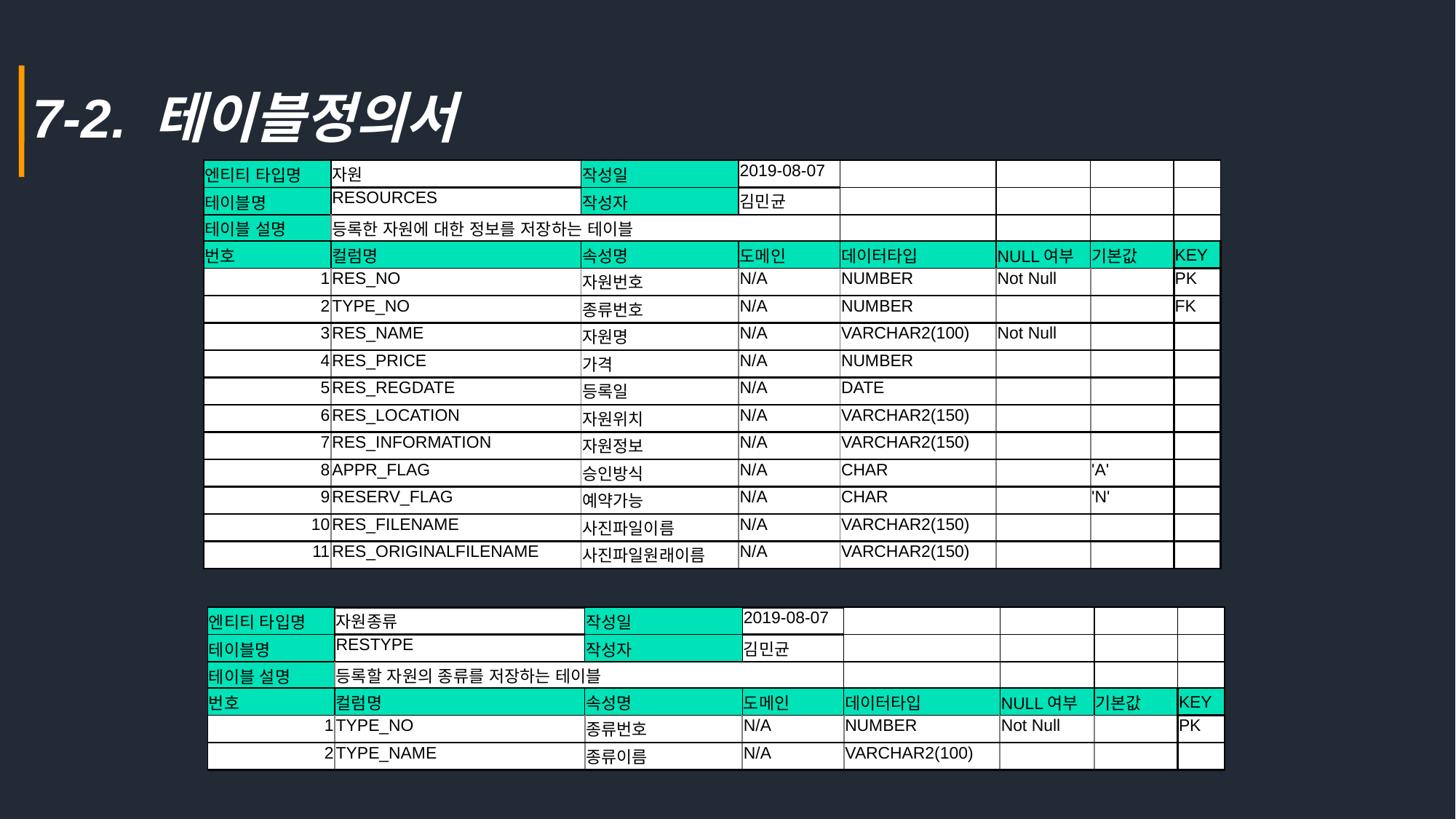

7-2. 테이블정의서

| 엔티티 타입명 | 자원 | 작성일 | 2019-08-07 |  |  |  |  |
| --- | --- | --- | --- | --- | --- | --- | --- |
| 테이블명 | RESOURCES | 작성자 | 김민균 |  |  |  |  |
| 테이블 설명 | 등록한 자원에 대한 정보를 저장하는 테이블 |  |  |  |  |  |  |
| 번호 | 컬럼명 | 속성명 | 도메인 | 데이터타입 | NULL여부 | 기본값 | KEY |
| 1 | RES\_NO | 자원번호 | N/A | NUMBER | Not Null |  | PK |
| 2 | TYPE\_NO | 종류번호 | N/A | NUMBER |  |  | FK |
| 3 | RES\_NAME | 자원명 | N/A | VARCHAR2(100) | Not Null |  |  |
| 4 | RES\_PRICE | 가격 | N/A | NUMBER |  |  |  |
| 5 | RES\_REGDATE | 등록일 | N/A | DATE |  |  |  |
| 6 | RES\_LOCATION | 자원위치 | N/A | VARCHAR2(150) |  |  |  |
| 7 | RES\_INFORMATION | 자원정보 | N/A | VARCHAR2(150) |  |  |  |
| 8 | APPR\_FLAG | 승인방식 | N/A | CHAR |  | 'A' |  |
| 9 | RESERV\_FLAG | 예약가능 | N/A | CHAR |  | 'N' |  |
| 10 | RES\_FILENAME | 사진파일이름 | N/A | VARCHAR2(150) |  |  |  |
| 11 | RES\_ORIGINALFILENAME | 사진파일원래이름 | N/A | VARCHAR2(150) |  |  |  |
| 엔티티 타입명 | 자원종류 | 작성일 | 2019-08-07 |  |  |  |  |
| --- | --- | --- | --- | --- | --- | --- | --- |
| 테이블명 | RESTYPE | 작성자 | 김민균 |  |  |  |  |
| 테이블 설명 | 등록할 자원의 종류를 저장하는 테이블 |  |  |  |  |  |  |
| 번호 | 컬럼명 | 속성명 | 도메인 | 데이터타입 | NULL여부 | 기본값 | KEY |
| 1 | TYPE\_NO | 종류번호 | N/A | NUMBER | Not Null |  | PK |
| 2 | TYPE\_NAME | 종류이름 | N/A | VARCHAR2(100) |  |  |  |